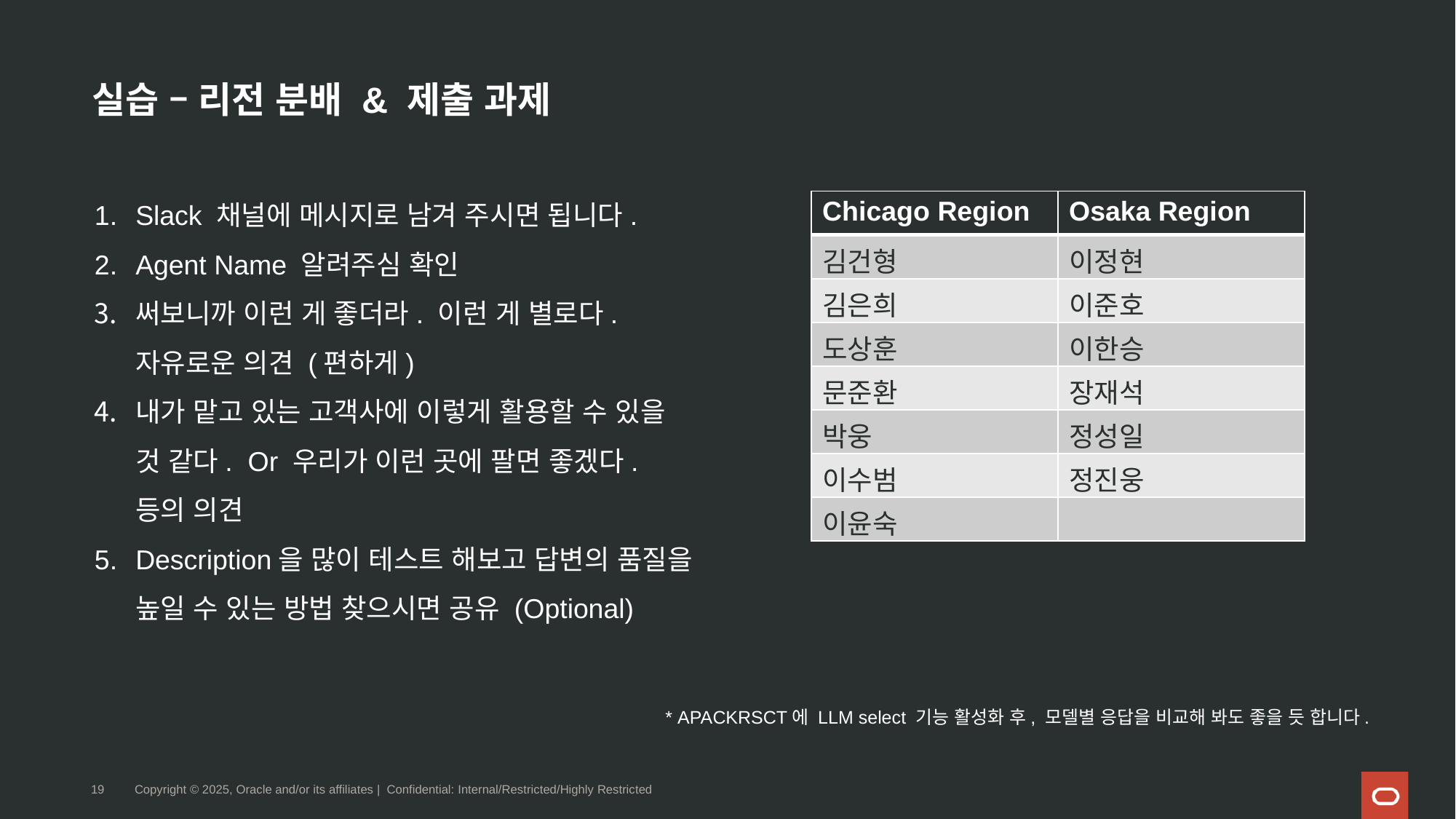

# 실습 – 리전 분배 & 제출 과제

Slack 채널에 메시지로 남겨 주시면 됩니다.
Agent Name 알려주심 확인
써보니까 이런 게 좋더라. 이런 게 별로다. 자유로운 의견 (편하게)
내가 맡고 있는 고객사에 이렇게 활용할 수 있을 것 같다.  Or 우리가 이런 곳에 팔면 좋겠다. 등의 의견
Description을 많이 테스트 해보고 답변의 품질을 높일 수 있는 방법 찾으시면 공유 (Optional)

| Chicago Region | Osaka Region |
| --- | --- |
| 김건형 | 이정현 |
| 김은희 | 이준호 |
| 도상훈 | 이한승 |
| 문준환 | 장재석 |
| 박웅 | 정성일 |
| 이수범 | 정진웅 |
| 이윤숙 |  |
* APACKRSCT에 LLM select 기능 활성화 후, 모델별 응답을 비교해 봐도 좋을 듯 합니다.
19
Copyright © 2025, Oracle and/or its affiliates |  Confidential: Internal/Restricted/Highly Restricted